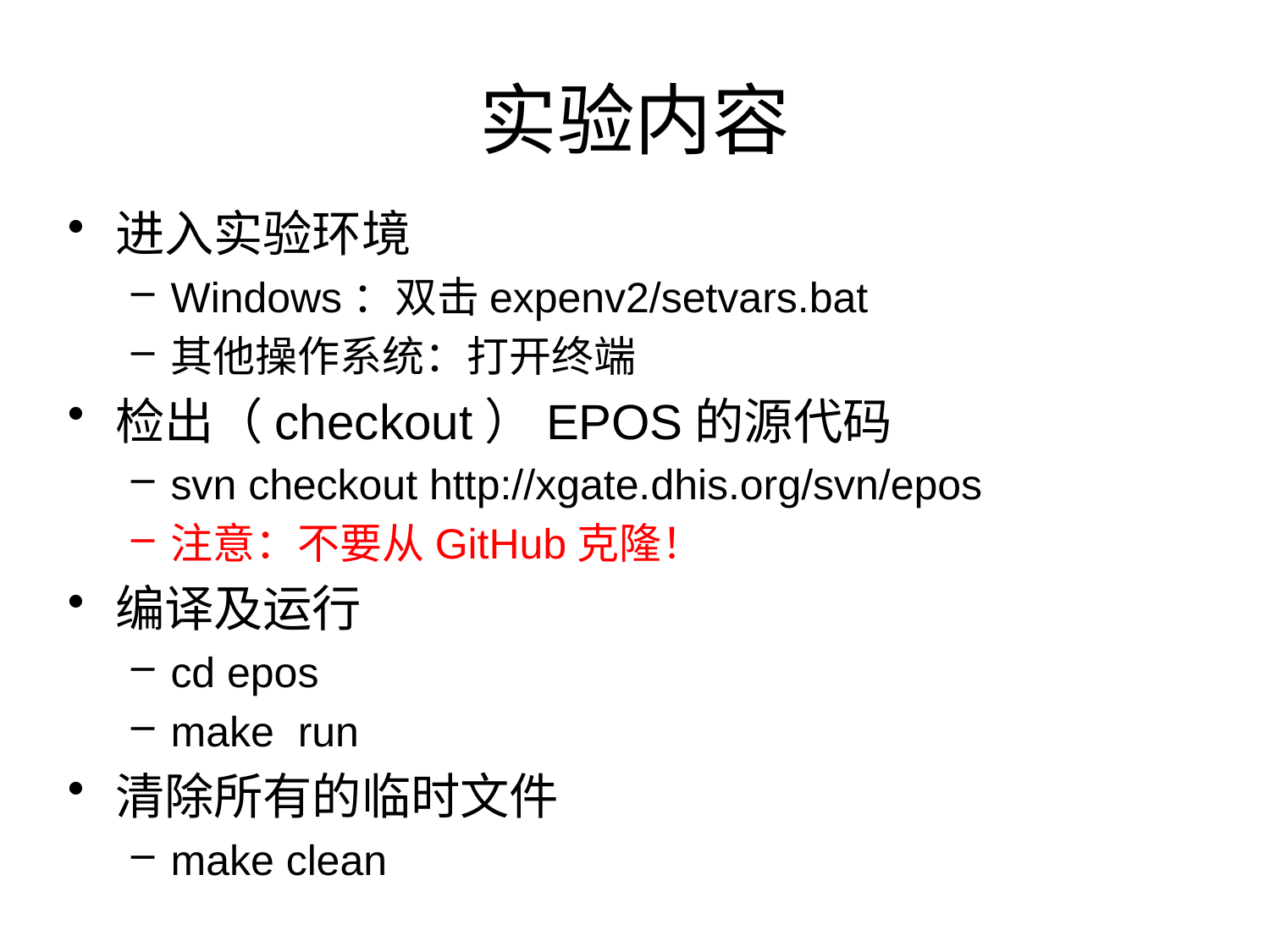

# 实验内容
进入实验环境
Windows：双击expenv2/setvars.bat
其他操作系统：打开终端
检出（checkout）EPOS的源代码
svn checkout http://xgate.dhis.org/svn/epos
注意：不要从GitHub克隆！
编译及运行
cd epos
make  run
清除所有的临时文件
make clean